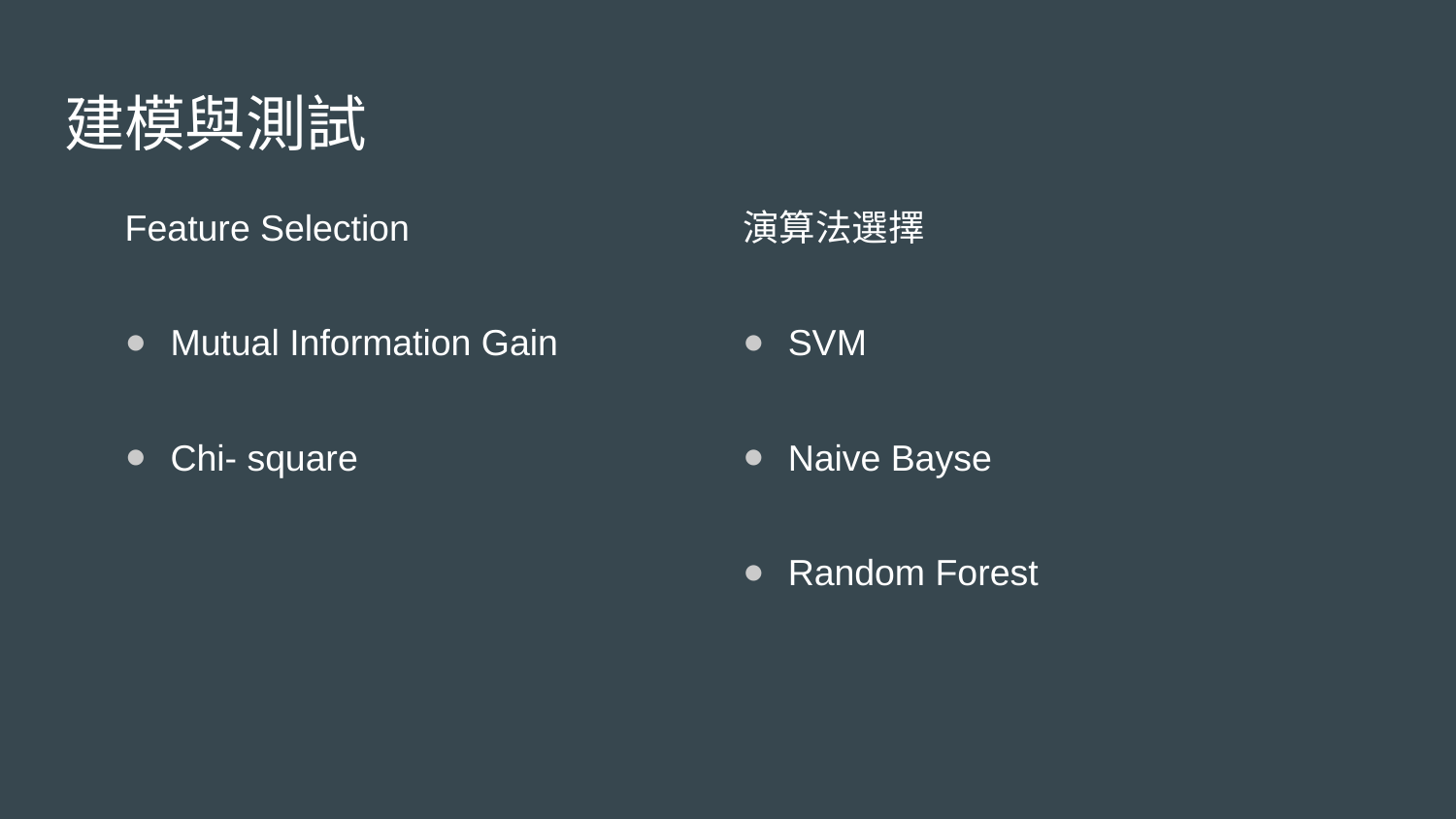

# 建模與測試
Feature Selection
Mutual Information Gain
Chi- square
演算法選擇
SVM
Naive Bayse
Random Forest